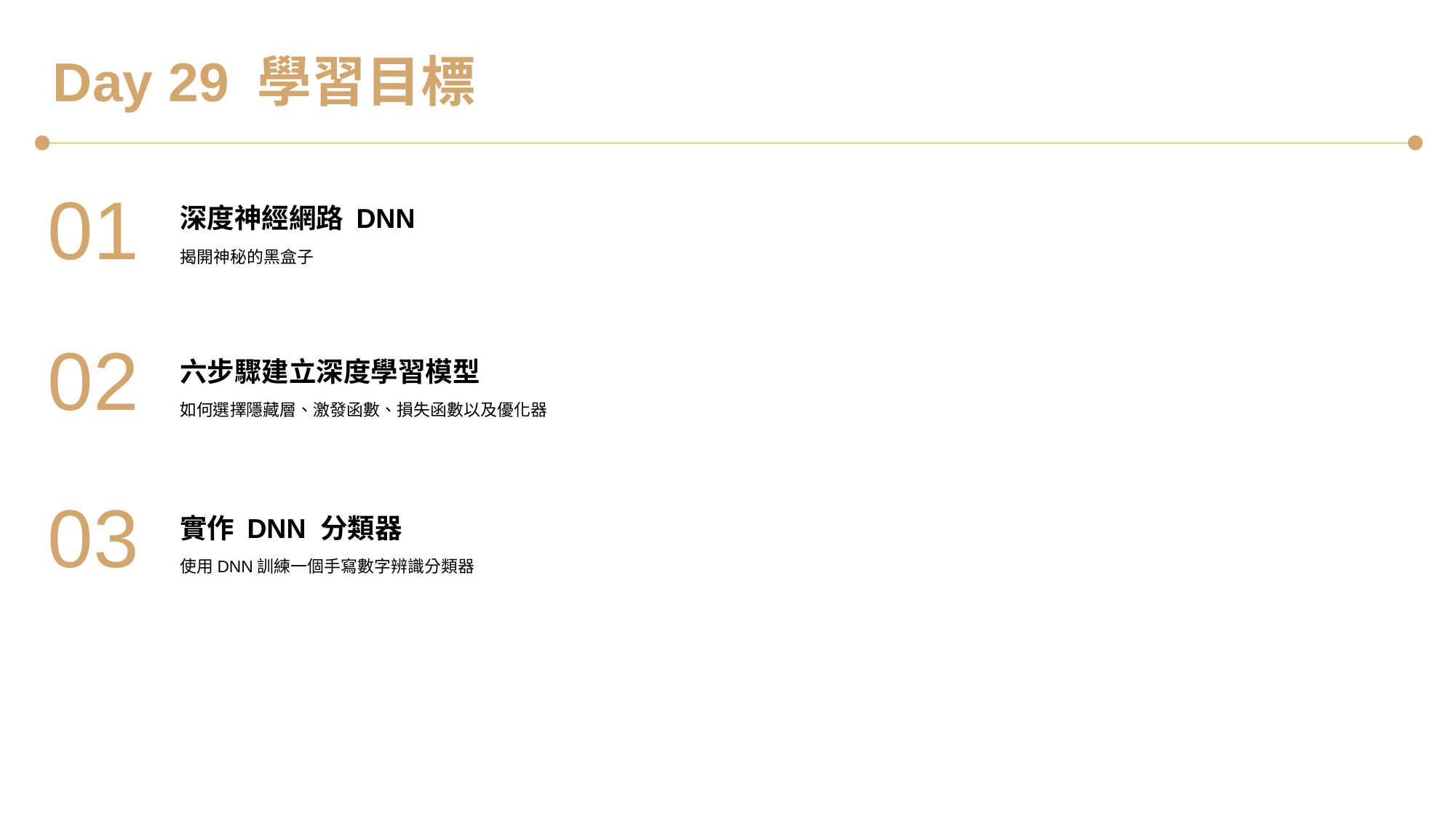

Day 29 學習目標
01
深度神經網路 DNN
揭開神秘的黑盒子
02
六步驟建立深度學習模型
如何選擇隱藏層、激發函數、損失函數以及優化器
03
實作 DNN 分類器
使用DNN訓練一個手寫數字辨識分類器